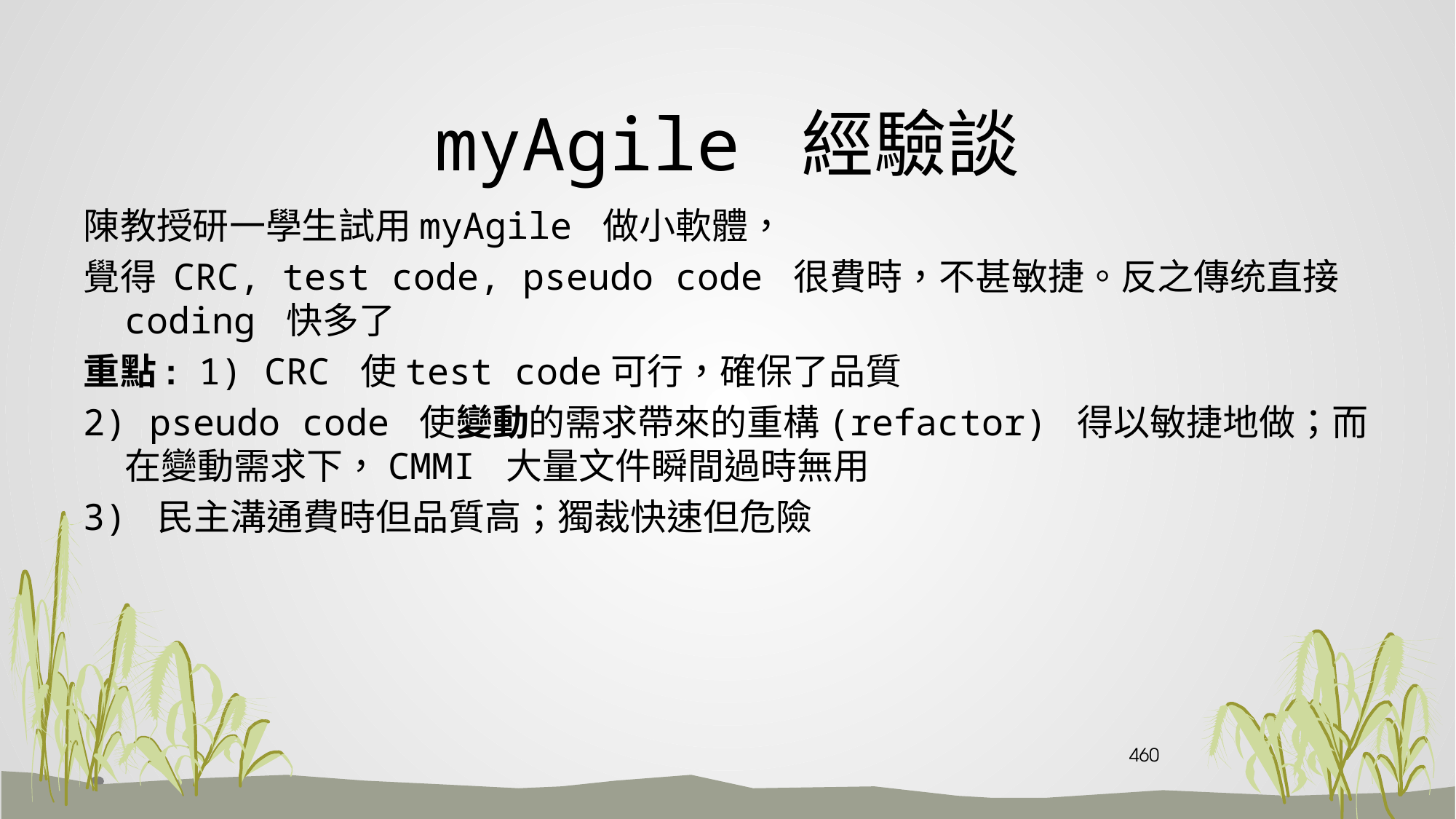

# myAgile 經驗談
陳教授研一學生試用myAgile 做小軟體，
覺得 CRC, test code, pseudo code 很費時，不甚敏捷。反之傳统直接coding 快多了
重點: 1) CRC 使test code可行，確保了品質
2) pseudo code 使變動的需求帶來的重構(refactor) 得以敏捷地做；而在變動需求下，CMMI 大量文件瞬間過時無用
3) 民主溝通費時但品質高；獨裁快速但危險
460